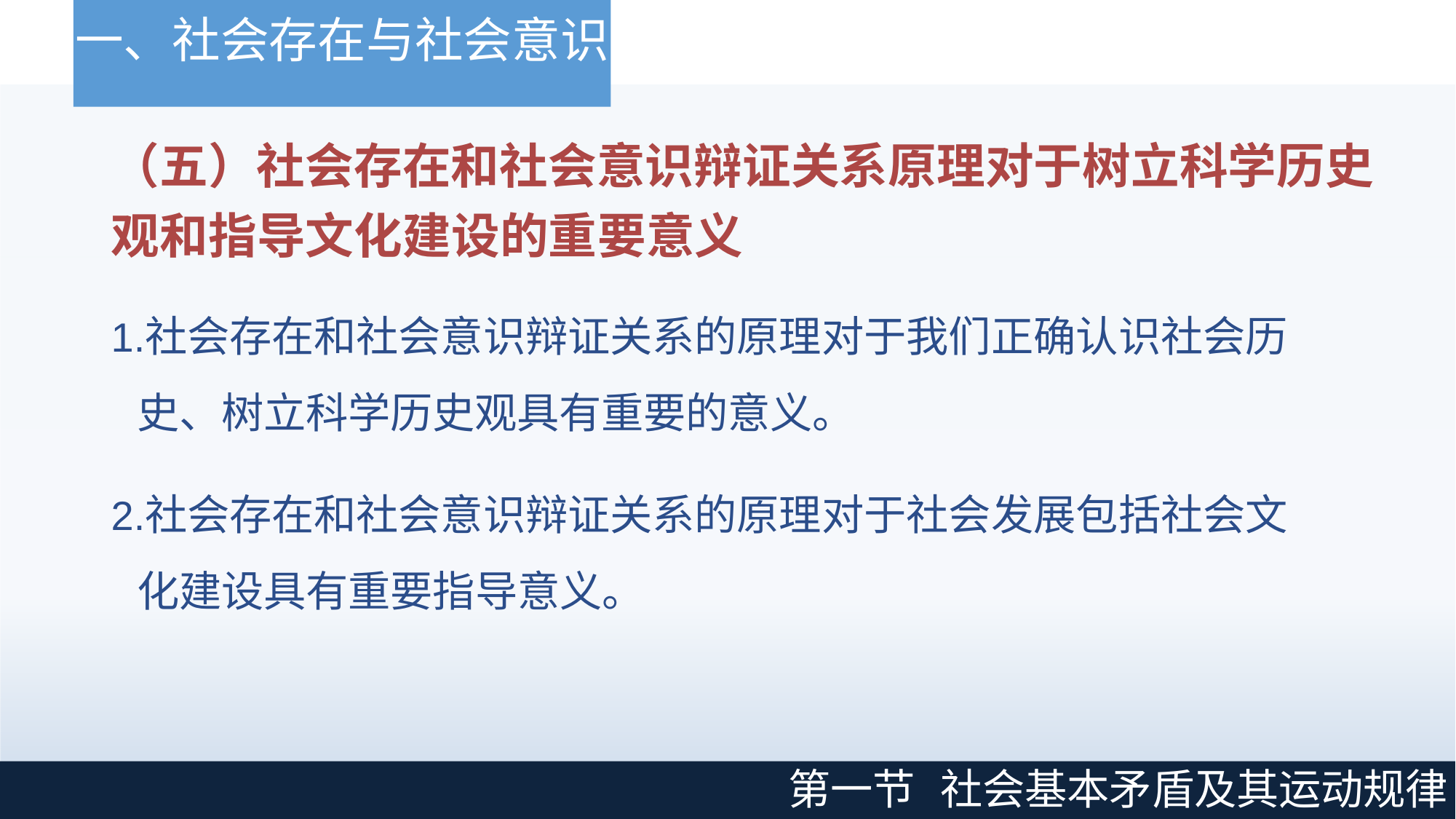

# 一、社会存在与社会意识

（五）社会存在和社会意识辩证关系原理对于树立科学历史 观和指导文化建设的重要意义
社会存在和社会意识辩证关系的原理对于我们正确认识社会历史、树立科学历史观具有重要的意义。
社会存在和社会意识辩证关系的原理对于社会发展包括社会文化建设具有重要指导意义。
第一节
社会基本矛盾及其运动规律